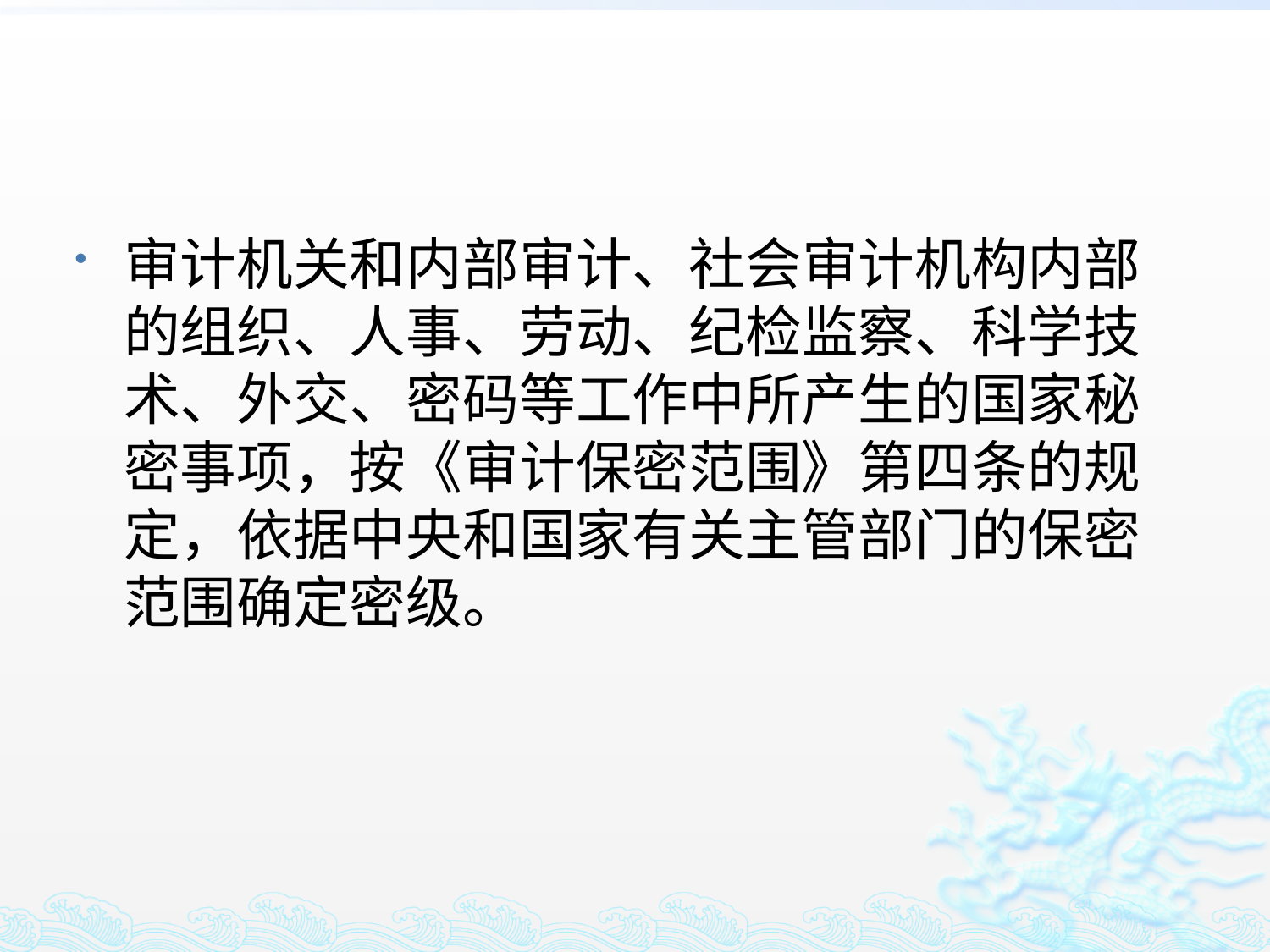

#
审计机关和内部审计、社会审计机构内部的组织、人事、劳动、纪检监察、科学技术、外交、密码等工作中所产生的国家秘密事项，按《审计保密范围》第四条的规定，依据中央和国家有关主管部门的保密范围确定密级。